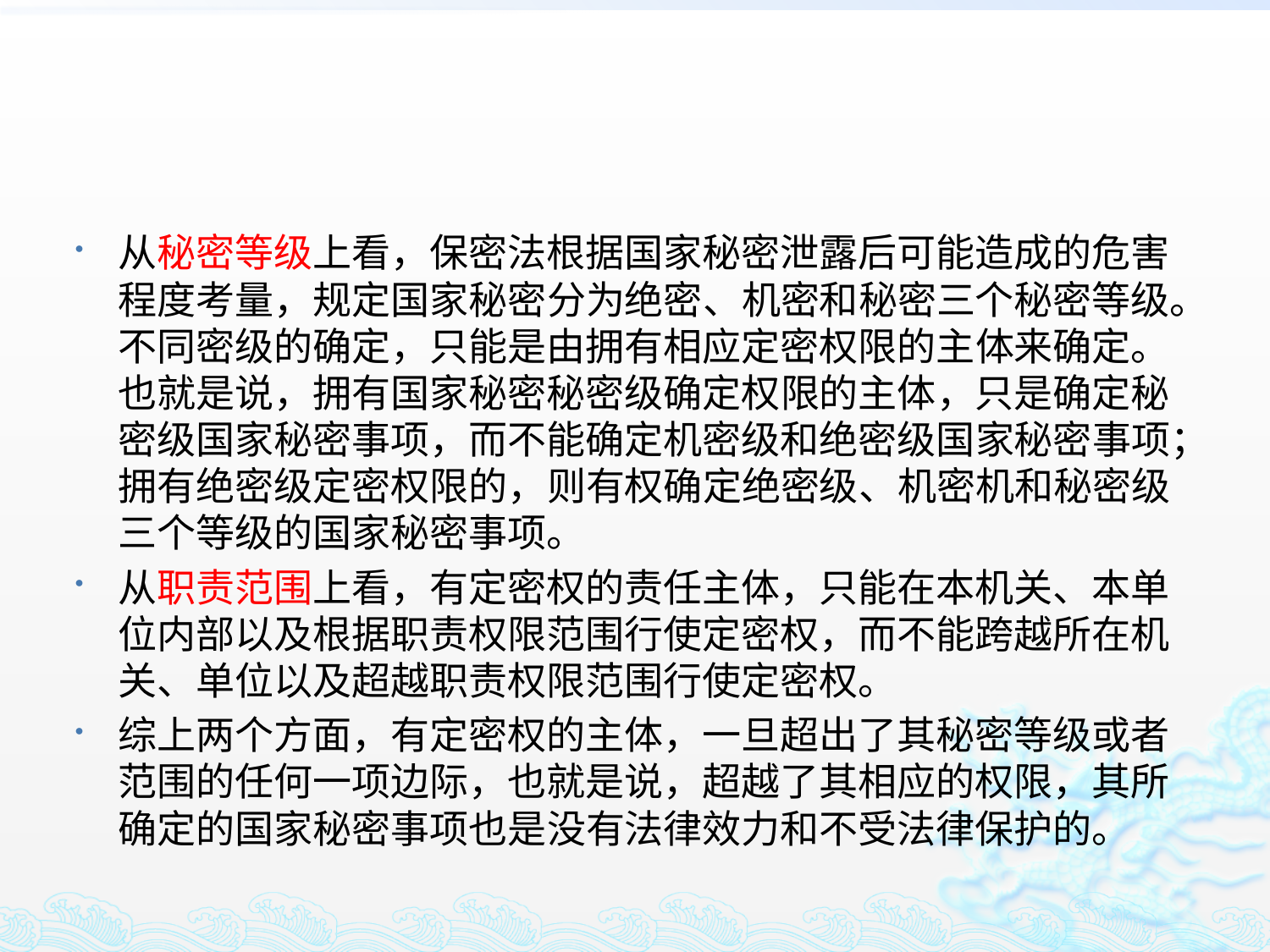

#
从秘密等级上看，保密法根据国家秘密泄露后可能造成的危害程度考量，规定国家秘密分为绝密、机密和秘密三个秘密等级。不同密级的确定，只能是由拥有相应定密权限的主体来确定。也就是说，拥有国家秘密秘密级确定权限的主体，只是确定秘密级国家秘密事项，而不能确定机密级和绝密级国家秘密事项；拥有绝密级定密权限的，则有权确定绝密级、机密机和秘密级三个等级的国家秘密事项。
从职责范围上看，有定密权的责任主体，只能在本机关、本单位内部以及根据职责权限范围行使定密权，而不能跨越所在机关、单位以及超越职责权限范围行使定密权。
综上两个方面，有定密权的主体，一旦超出了其秘密等级或者范围的任何一项边际，也就是说，超越了其相应的权限，其所确定的国家秘密事项也是没有法律效力和不受法律保护的。